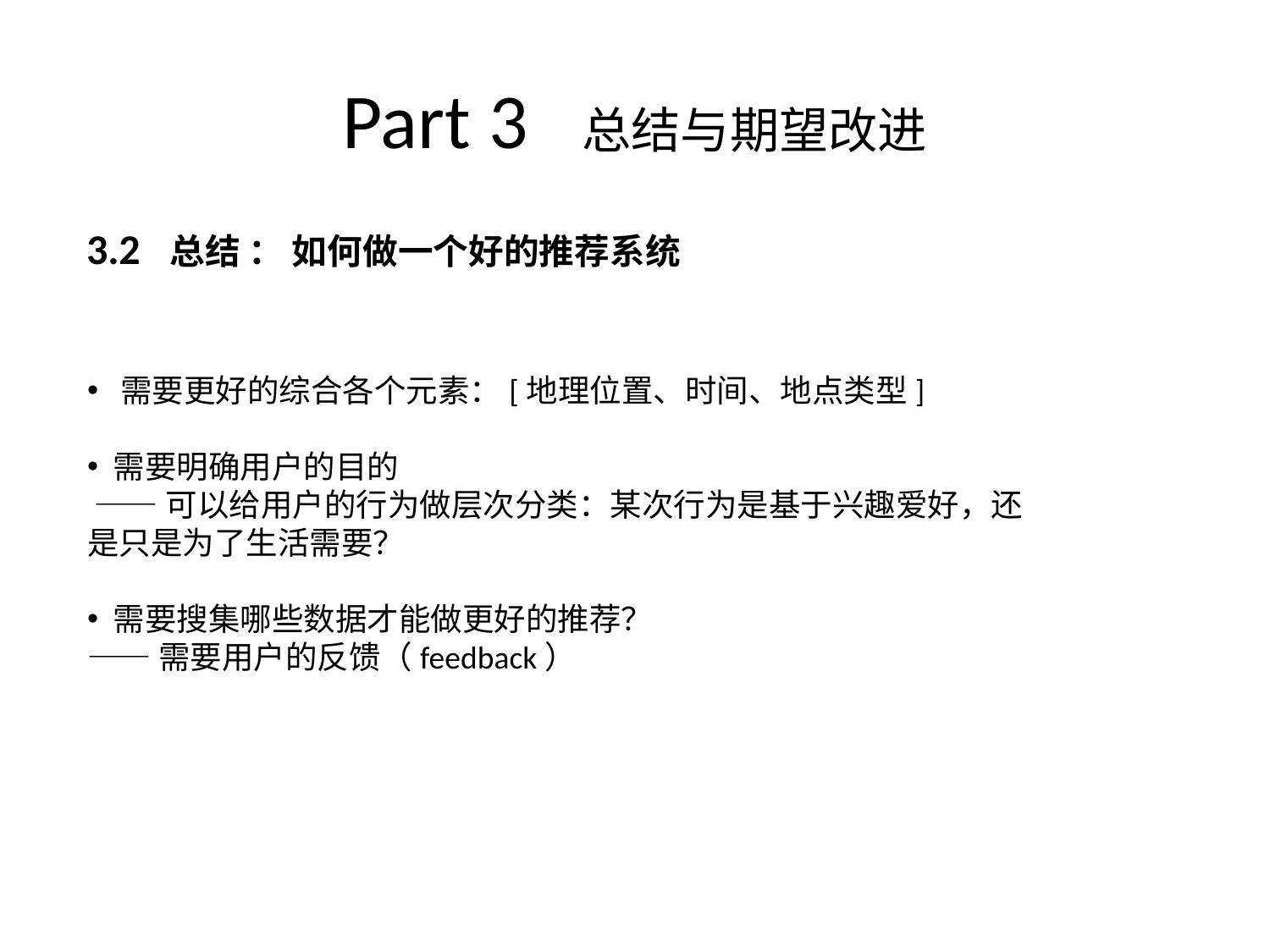

# Part 3  总结与期望改进
3.2  总结 ： 如何做一个好的推荐系统

  需要更好的综合各个元素：[地理位置、时间、地点类型]

 需要明确用户的目的
 ——可以给用户的行为做层次分类：某次行为是基于兴趣爱好，还是只是为了生活需要？

 需要搜集哪些数据才能做更好的推荐？
——需要用户的反馈（feedback）